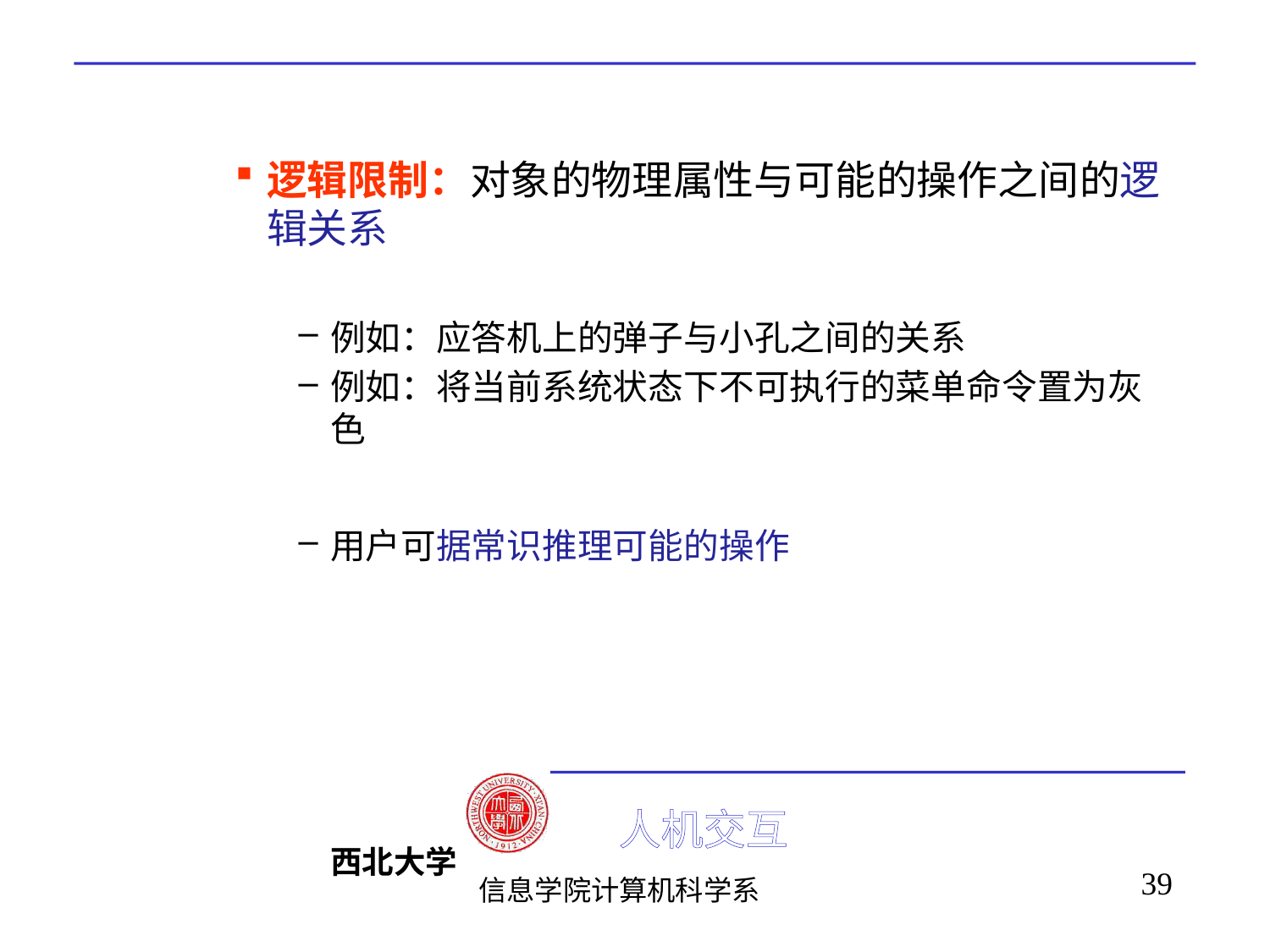

逻辑限制：对象的物理属性与可能的操作之间的逻辑关系

例如：应答机上的弹子与小孔之间的关系
例如：将当前系统状态下不可执行的菜单命令置为灰色

用户可据常识推理可能的操作

39